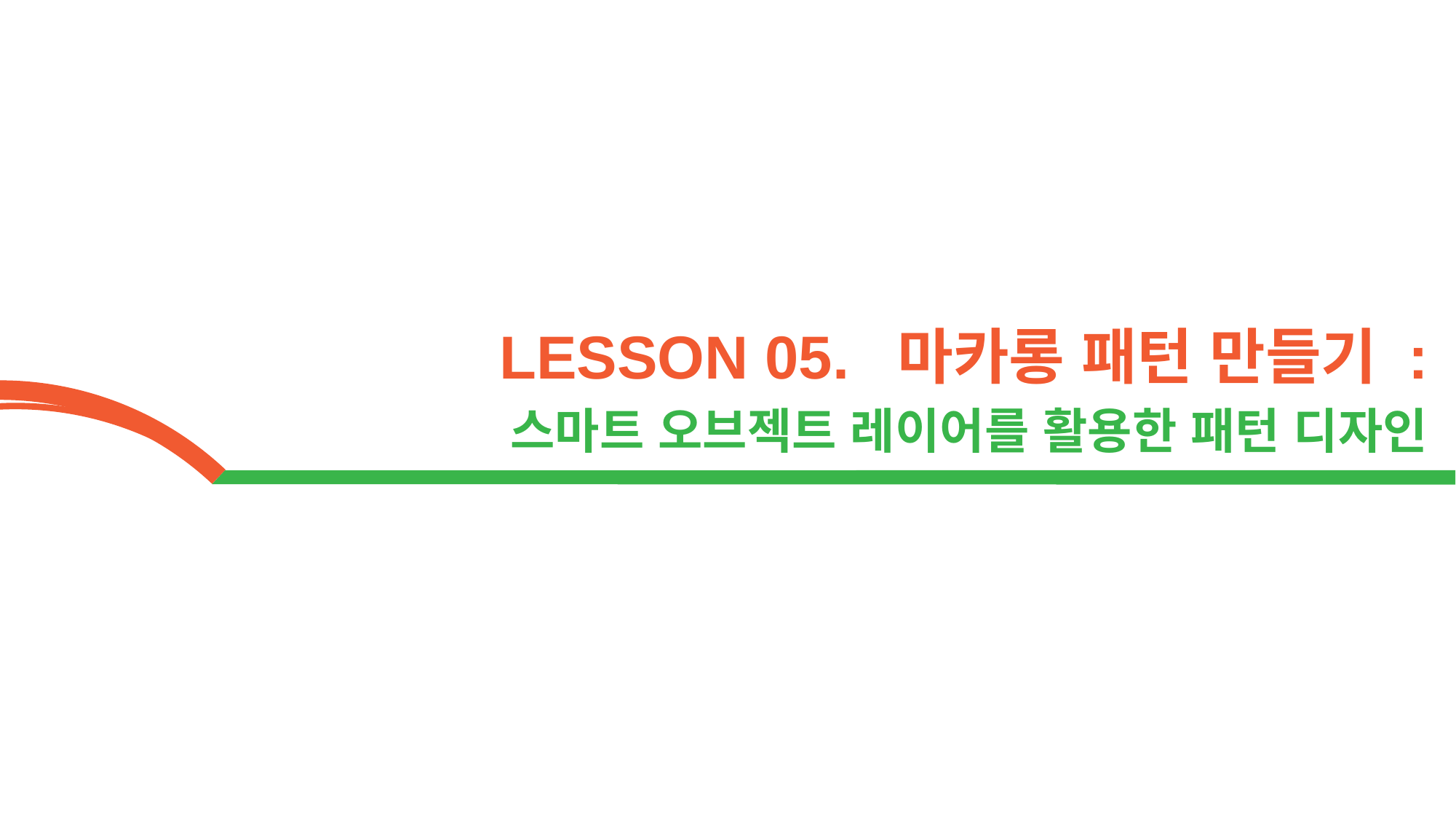

LESSON 05.  마카롱 패턴 만들기 :
스마트 오브젝트 레이어를 활용한 패턴 디자인